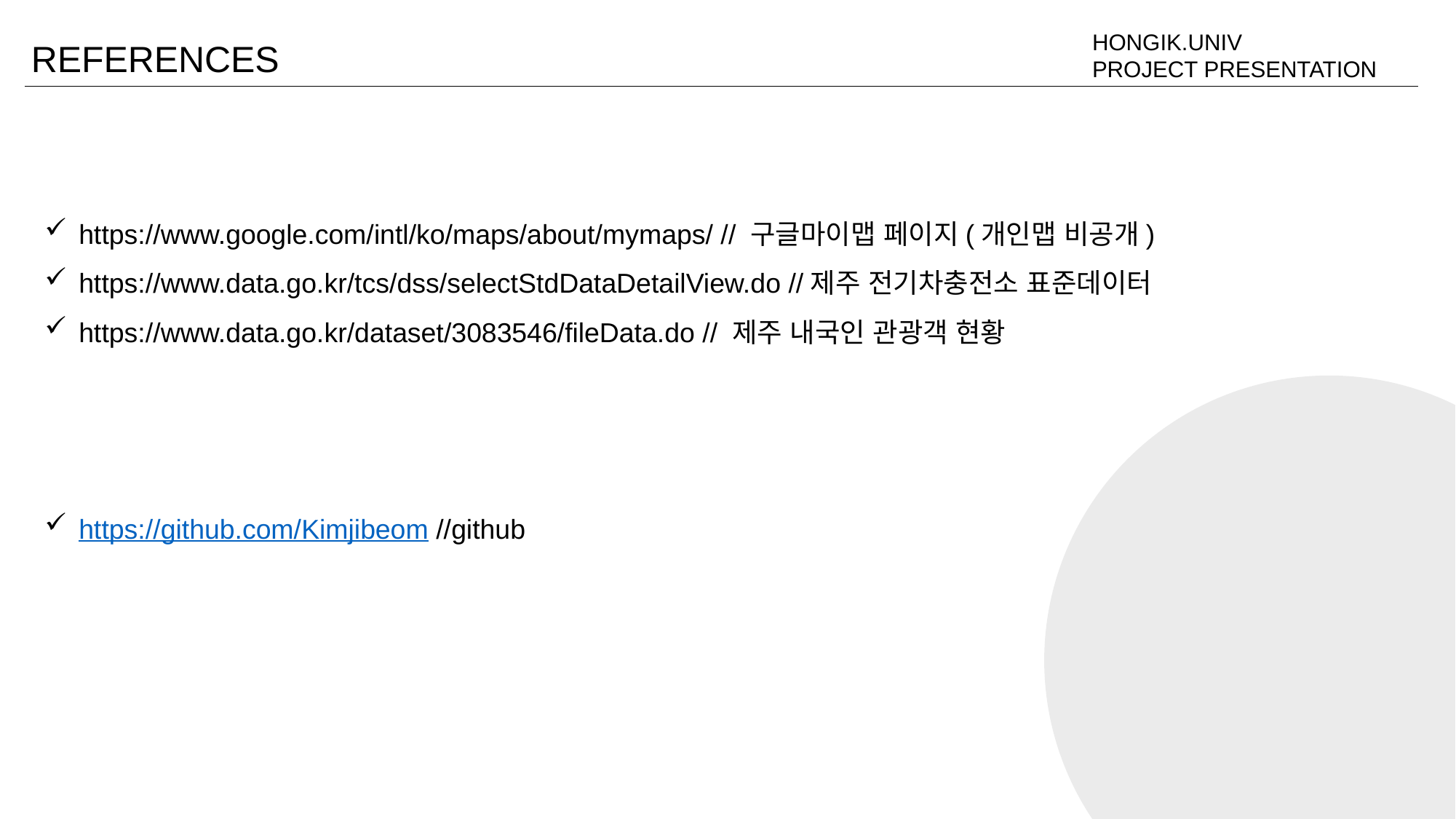

HONGIK.UNIV
PROJECT PRESENTATION
REFERENCES
https://www.google.com/intl/ko/maps/about/mymaps/ // 구글마이맵 페이지(개인맵 비공개)
https://www.data.go.kr/tcs/dss/selectStdDataDetailView.do //제주 전기차충전소 표준데이터
https://www.data.go.kr/dataset/3083546/fileData.do // 제주 내국인 관광객 현황

https://github.com/Kimjibeom //github